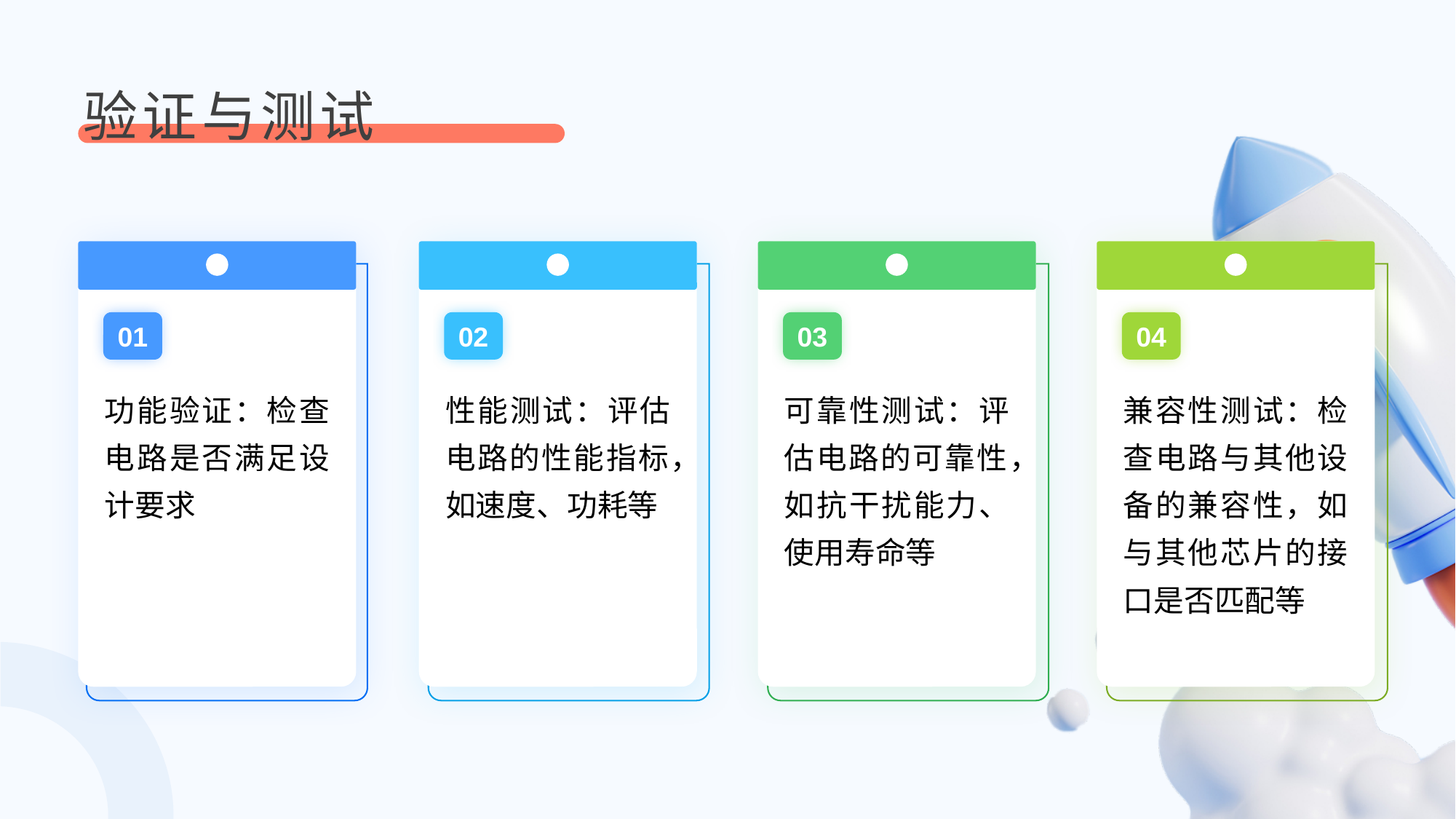

验证与测试

01
02
03
04
功能验证：检查电路是否满足设计要求
性能测试：评估电路的性能指标，如速度、功耗等
可靠性测试：评估电路的可靠性，如抗干扰能力、使用寿命等
兼容性测试：检查电路与其他设备的兼容性，如与其他芯片的接口是否匹配等